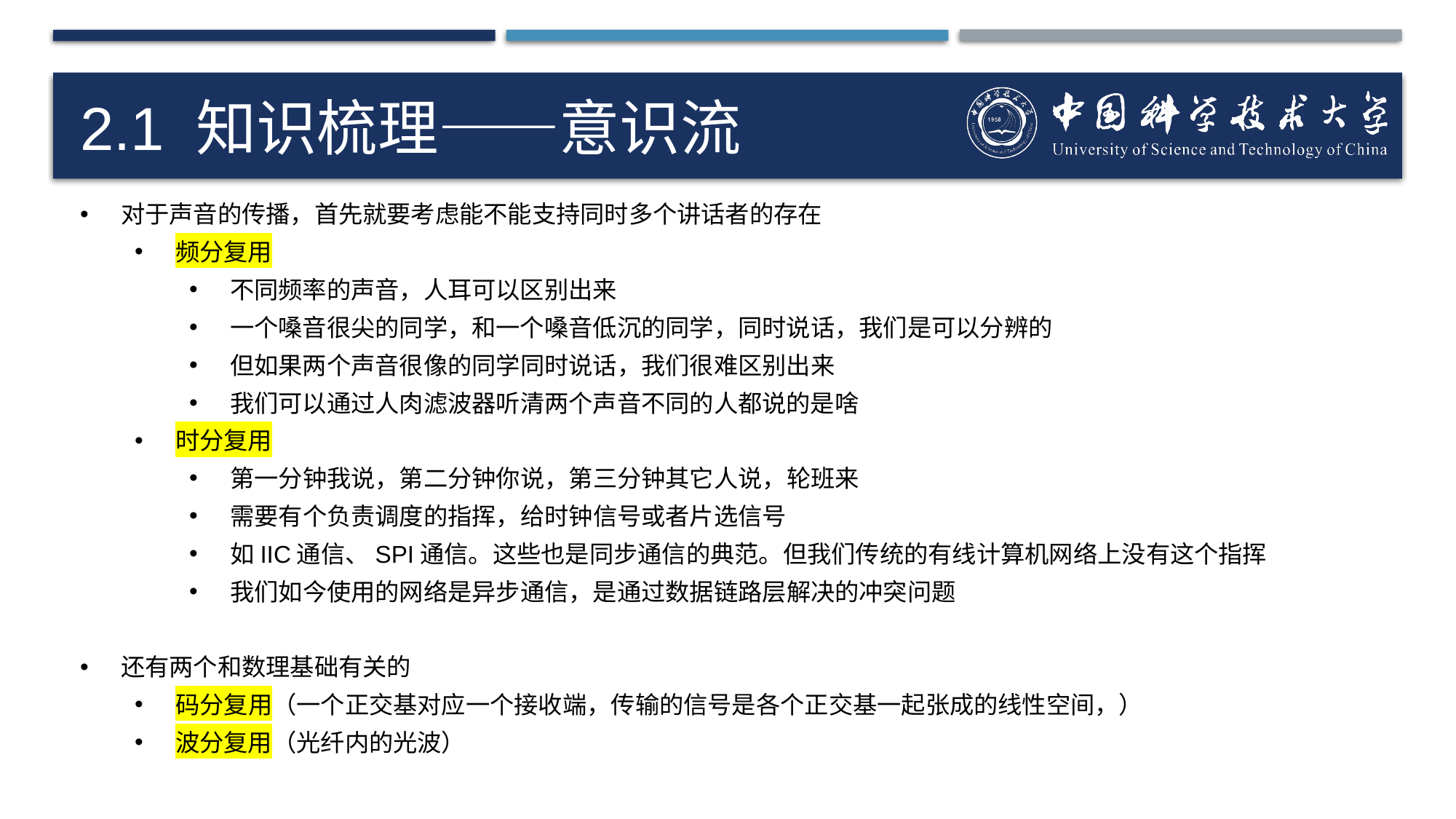

# 2.1 知识梳理——意识流
对于声音的传播，首先就要考虑能不能支持同时多个讲话者的存在
频分复用
不同频率的声音，人耳可以区别出来
一个嗓音很尖的同学，和一个嗓音低沉的同学，同时说话，我们是可以分辨的
但如果两个声音很像的同学同时说话，我们很难区别出来
我们可以通过人肉滤波器听清两个声音不同的人都说的是啥
时分复用
第一分钟我说，第二分钟你说，第三分钟其它人说，轮班来
需要有个负责调度的指挥，给时钟信号或者片选信号
如IIC通信、SPI通信。这些也是同步通信的典范。但我们传统的有线计算机网络上没有这个指挥
我们如今使用的网络是异步通信，是通过数据链路层解决的冲突问题

还有两个和数理基础有关的
码分复用（一个正交基对应一个接收端，传输的信号是各个正交基一起张成的线性空间，）
波分复用（光纤内的光波）